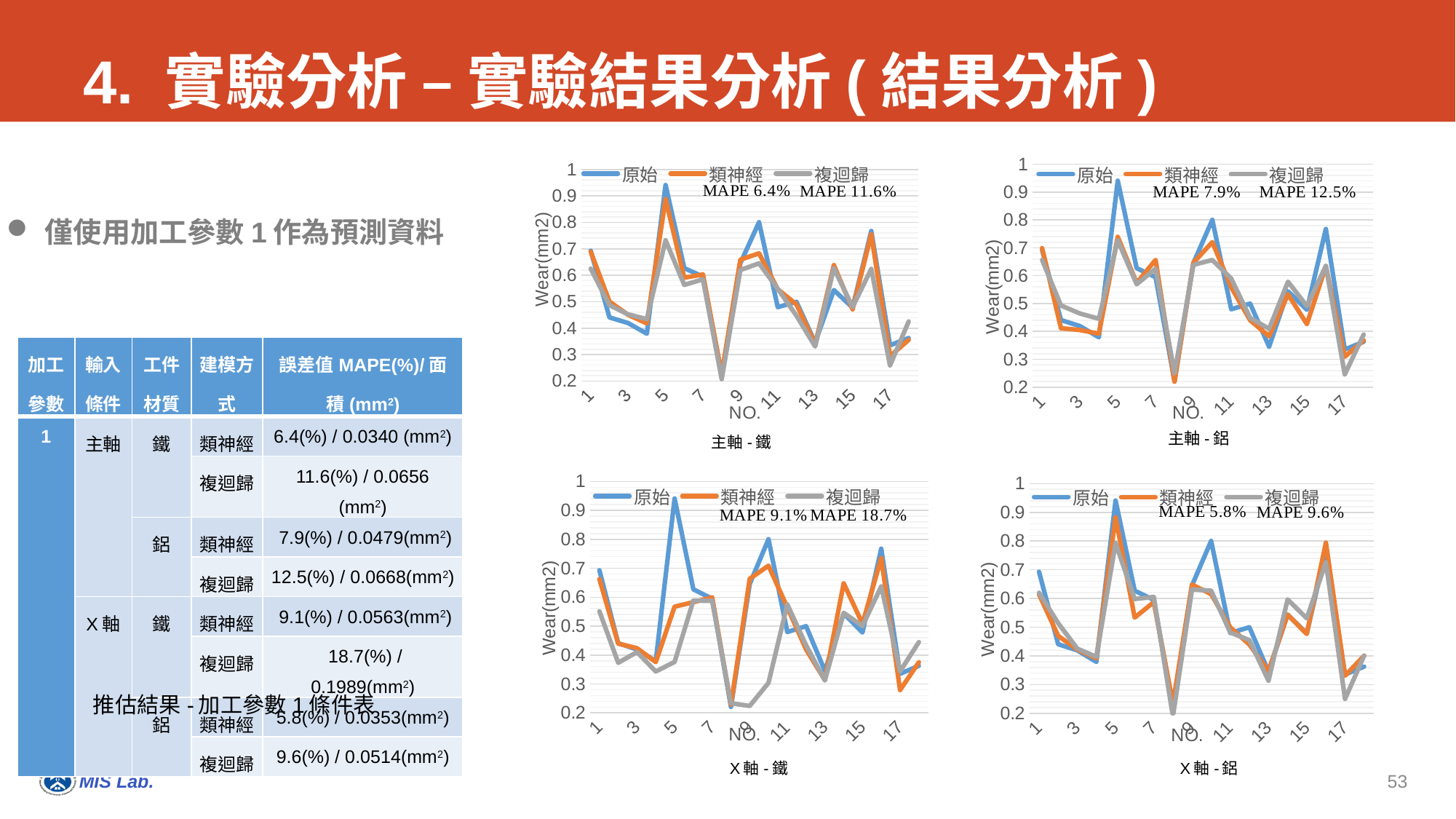

# 4. 實驗分析 – 實驗結果分析(結果分析)

### Chart

| Category |  |  |  |
|---|---|---|---|

### Chart

| Category |  |  |  |
|---|---|---|---|
僅使用加工參數1作為預測資料
| 加工參數 | 輸入條件 | 工件材質 | 建模方式 | 誤差值MAPE(%)/面積(mm2) |
| --- | --- | --- | --- | --- |
| 1 | 主軸 | 鐵 | 類神經 | 6.4(%) / 0.0340 (mm2) |
|  |  |  | 複迴歸 | 11.6(%) / 0.0656 (mm2) |
|  |  | 鋁 | 類神經 | 7.9(%) / 0.0479(mm2) |
|  |  |  | 複迴歸 | 12.5(%) / 0.0668(mm2) |
|  | X軸 | 鐵 | 類神經 | 9.1(%) / 0.0563(mm2) |
|  |  |  | 複迴歸 | 18.7(%) / 0.1989(mm2) |
|  |  | 鋁 | 類神經 | 5.8(%) / 0.0353(mm2) |
|  |  |  | 複迴歸 | 9.6(%) / 0.0514(mm2) |
主軸-鋁
主軸-鐵

### Chart

| Category |  |  |  |
|---|---|---|---|

### Chart

| Category |  |  |  |
|---|---|---|---|
推估結果-加工參數1條件表
X軸-鐵
X軸-鋁
53